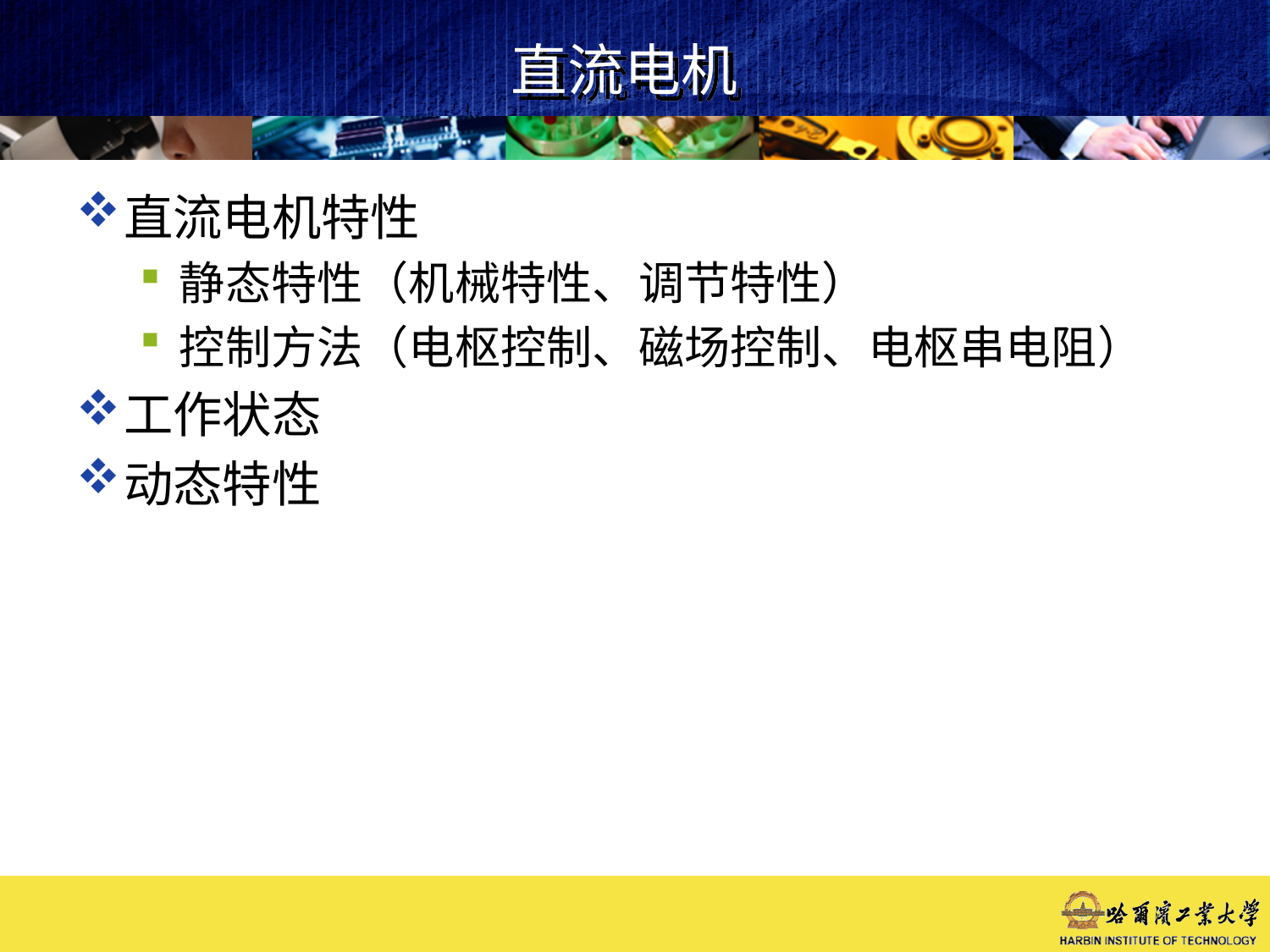

# 直流电机
直流电机特性
静态特性（机械特性、调节特性）
控制方法（电枢控制、磁场控制、电枢串电阻）
工作状态
动态特性